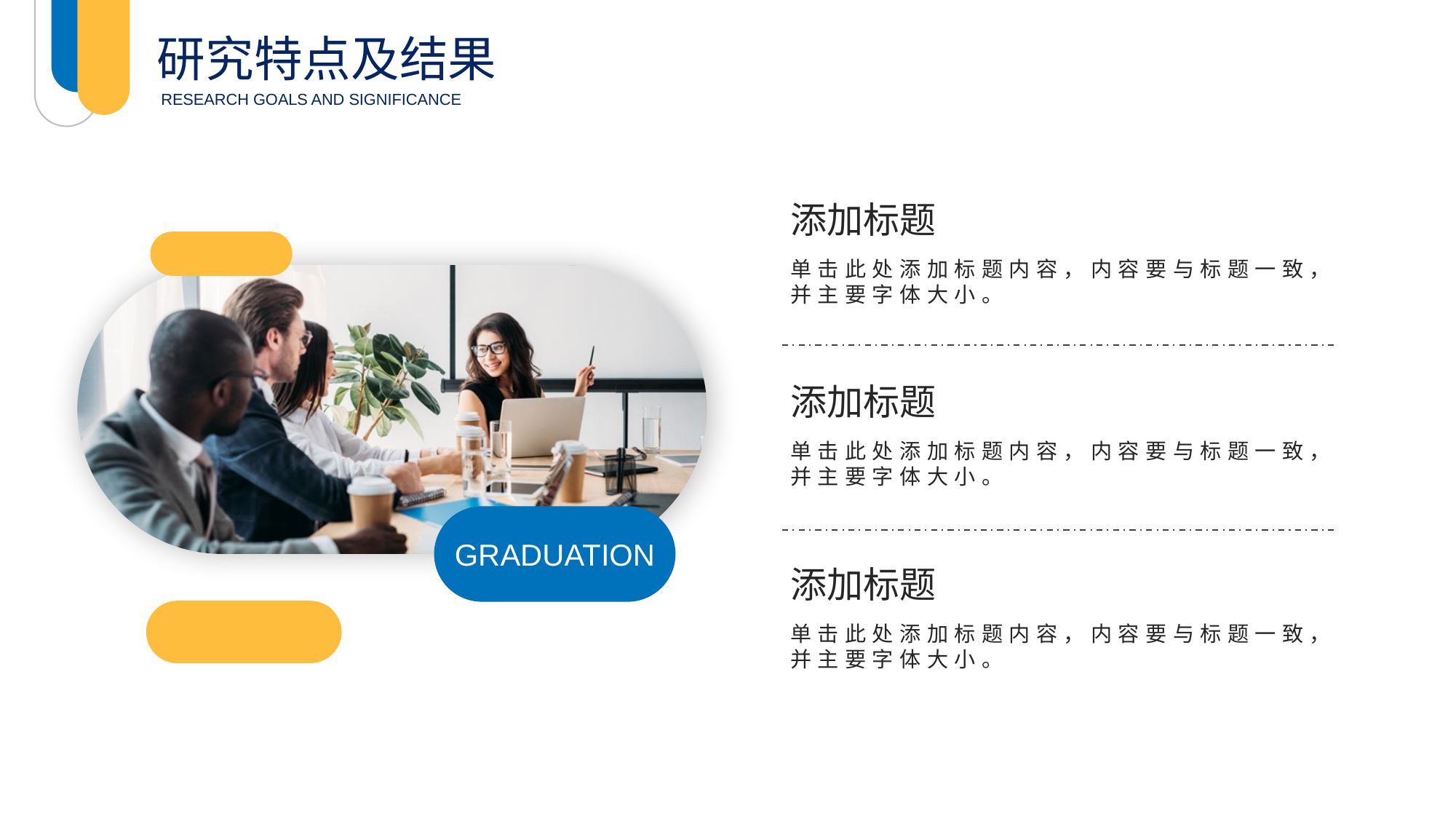

研究特点及结果
RESEARCH GOALS AND SIGNIFICANCE
添加标题
单击此处添加标题内容，内容要与标题一致，并主要字体大小。

GRADUATION

添加标题
单击此处添加标题内容，内容要与标题一致，并主要字体大小。
添加标题
单击此处添加标题内容，内容要与标题一致，并主要字体大小。